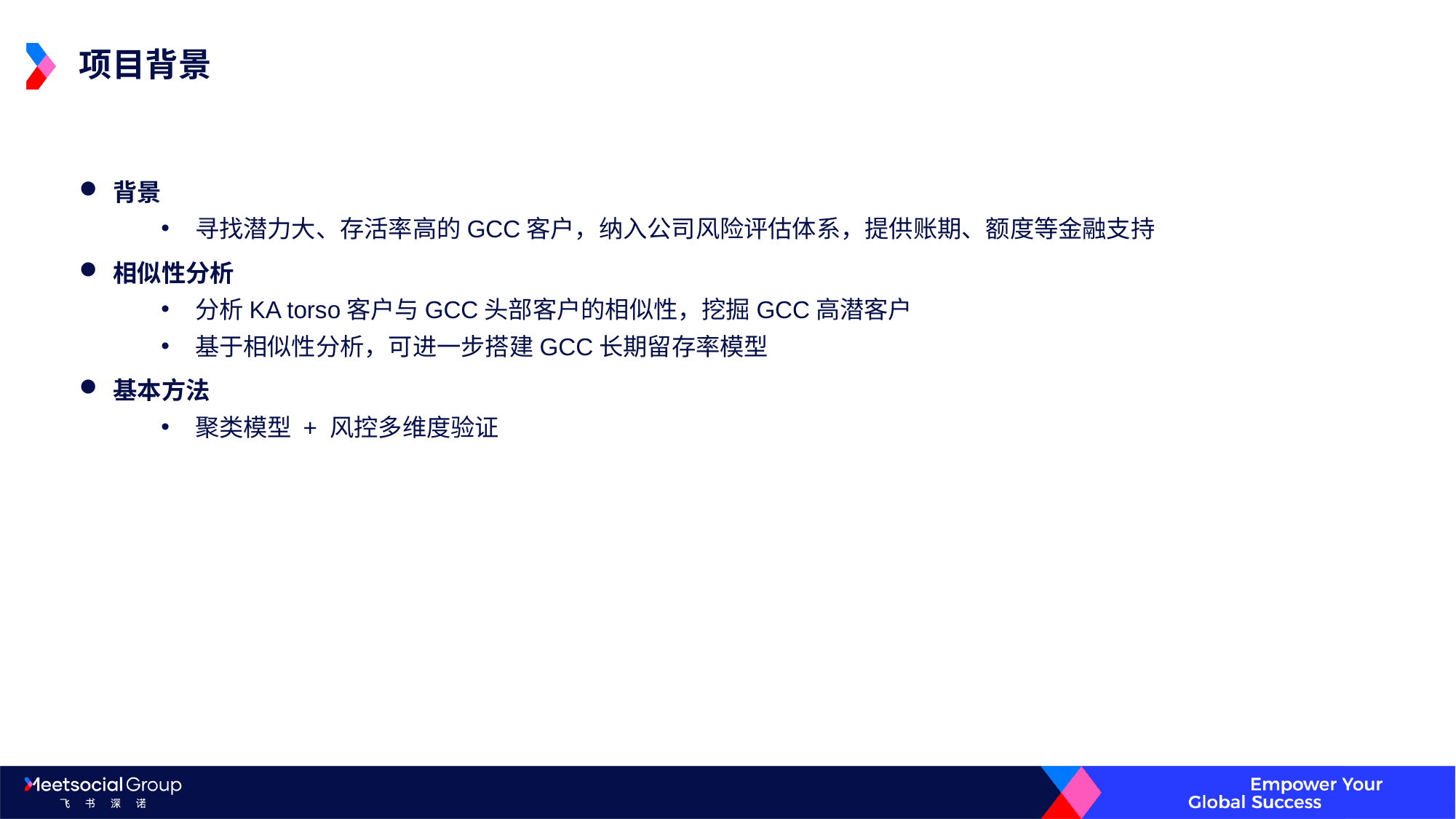

项目背景

背景
寻找潜力大、存活率高的GCC客户，纳入公司风险评估体系，提供账期、额度等金融支持
相似性分析
分析KA torso客户与GCC头部客户的相似性，挖掘GCC高潜客户
基于相似性分析，可进一步搭建GCC长期留存率模型
基本方法
聚类模型 + 风控多维度验证